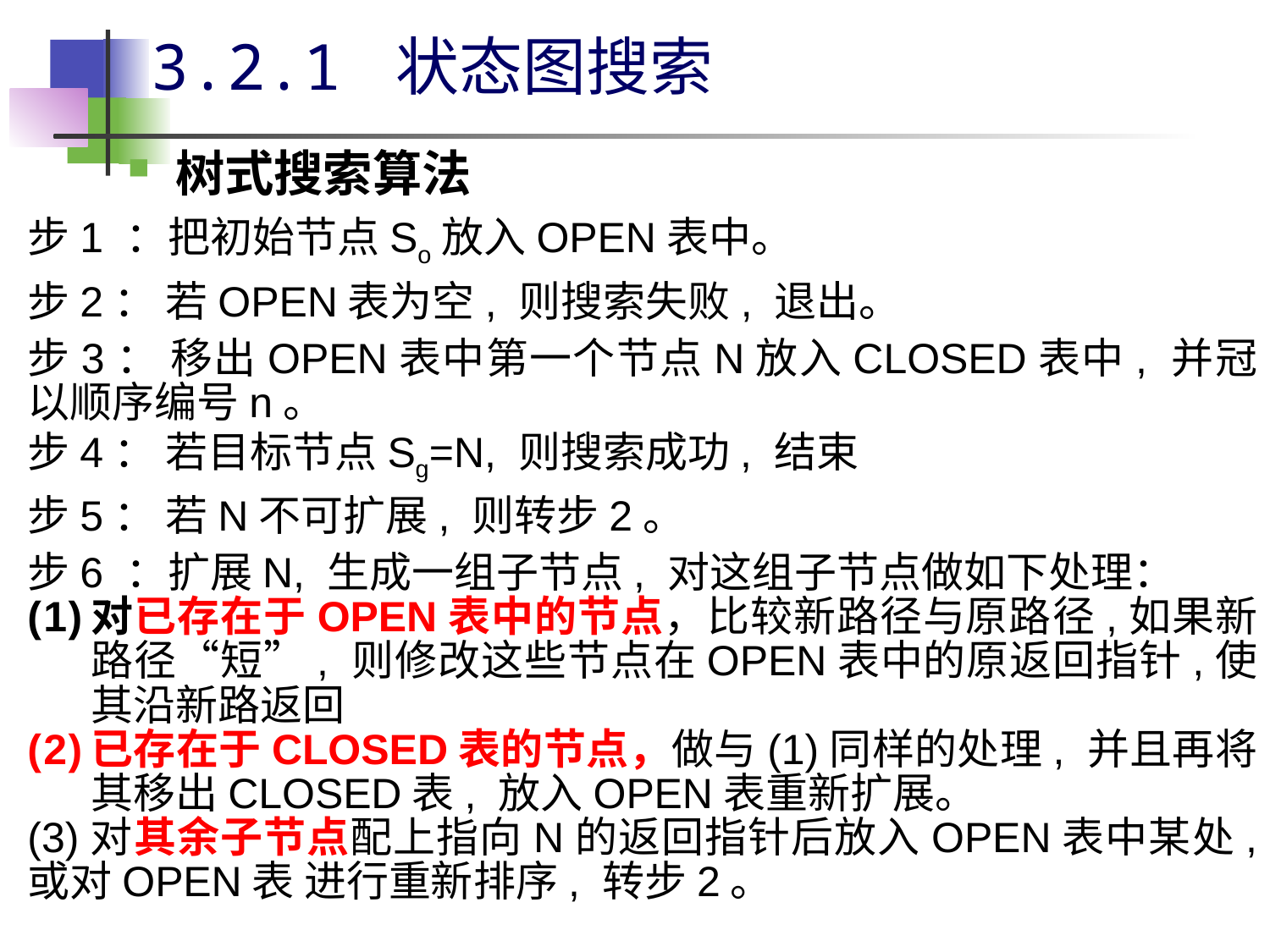

# 3.2.1 状态图搜索
树式搜索算法

步1 ：把初始节点So放入OPEN表中。
步2： 若OPEN表为空, 则搜索失败, 退出。
步3： 移出OPEN表中第一个节点N放入CLOSED表中, 并冠以顺序编号n。
步4： 若目标节点Sg=N, 则搜索成功, 结束
步5： 若N不可扩展, 则转步2。
步6 ：扩展N, 生成一组子节点, 对这组子节点做如下处理：
对已存在于OPEN表中的节点，比较新路径与原路径,如果新路径“短”, 则修改这些节点在OPEN表中的原返回指针,使其沿新路返回
已存在于CLOSED表的节点，做与(1)同样的处理, 并且再将其移出CLOSED表, 放入OPEN表重新扩展。
(3)对其余子节点配上指向N的返回指针后放入OPEN表中某处, 或对OPEN表 进行重新排序, 转步2。